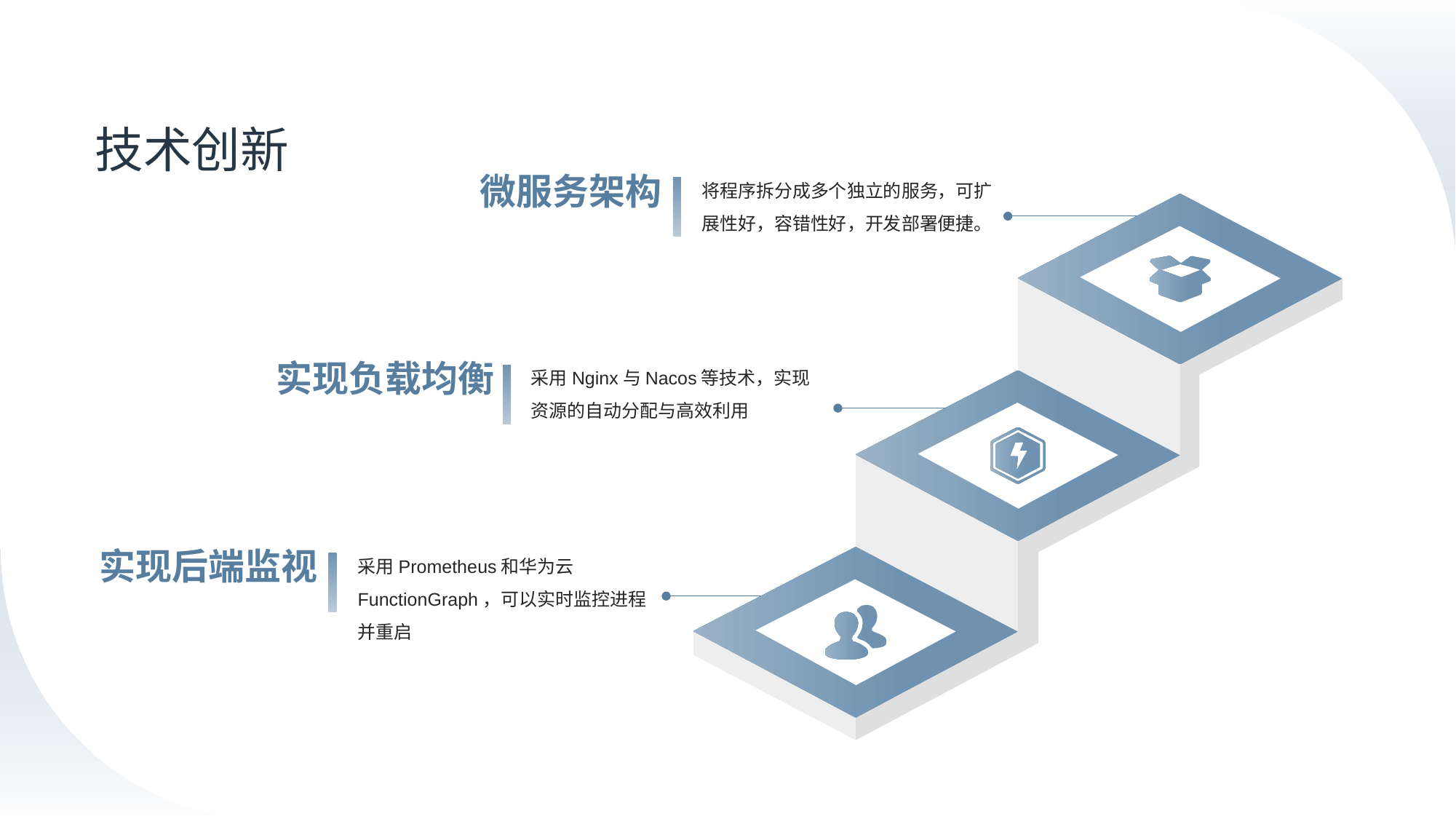

# 技术创新
微服务架构
将程序拆分成多个独立的服务，可扩展性好，容错性好，开发部署便捷。

实现负载均衡
采用Nginx与Nacos等技术，实现资源的自动分配与高效利用

实现后端监视
采用Prometheus和华为云FunctionGraph，可以实时监控进程并重启